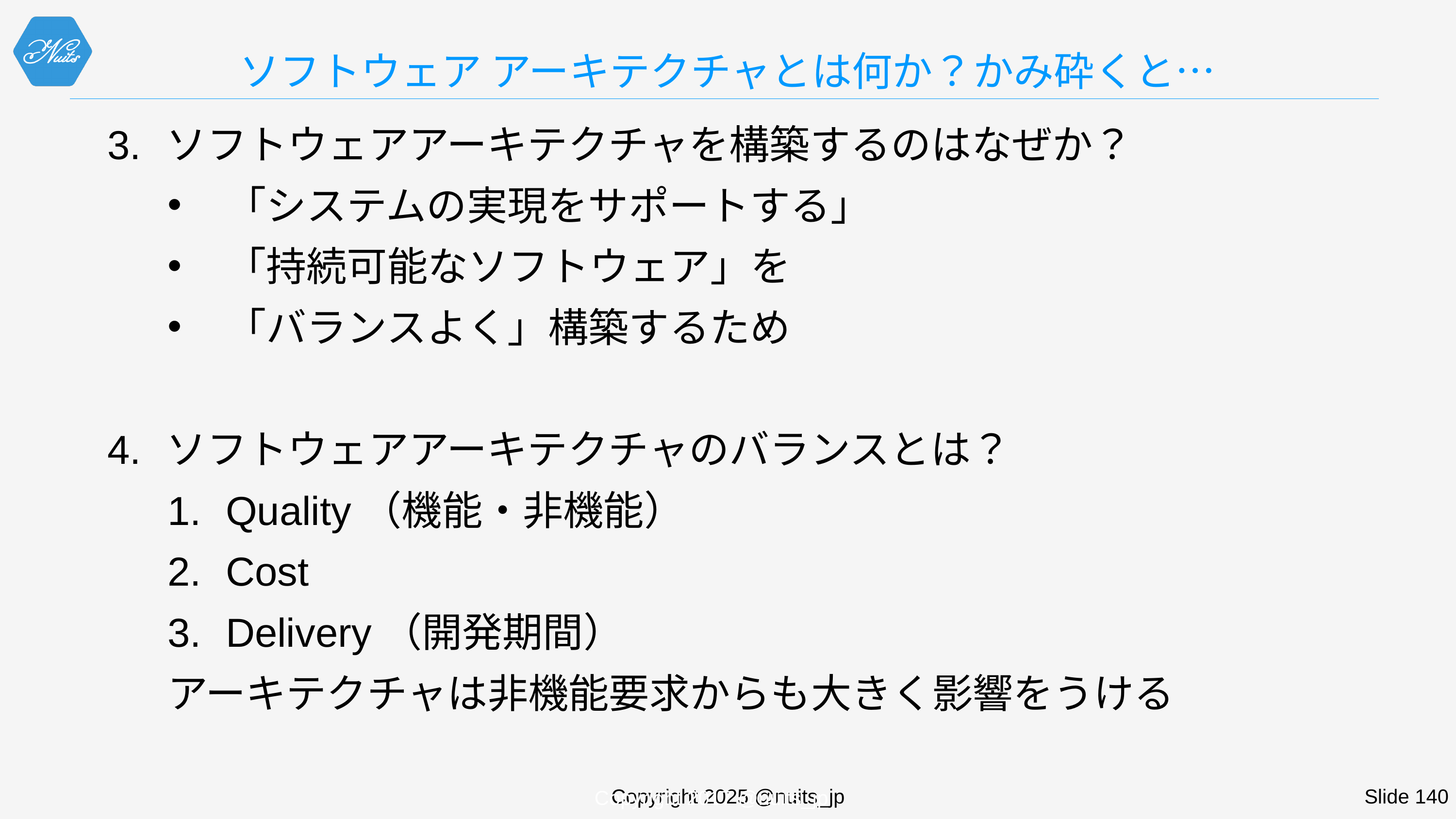

# ソフトウェア アーキテクチャとは何か？かみ砕くと…
ソフトウェアアーキテクチャを構築するのはなぜか？
「システムの実現をサポートする」
「持続可能なソフトウェア」を
「バランスよく」構築するため
ソフトウェアアーキテクチャのバランスとは？
Quality（機能・非機能）
Cost
Delivery（開発期間）
アーキテクチャは非機能要求からも大きく影響をうける
Copyright 2017 @nuits_jp